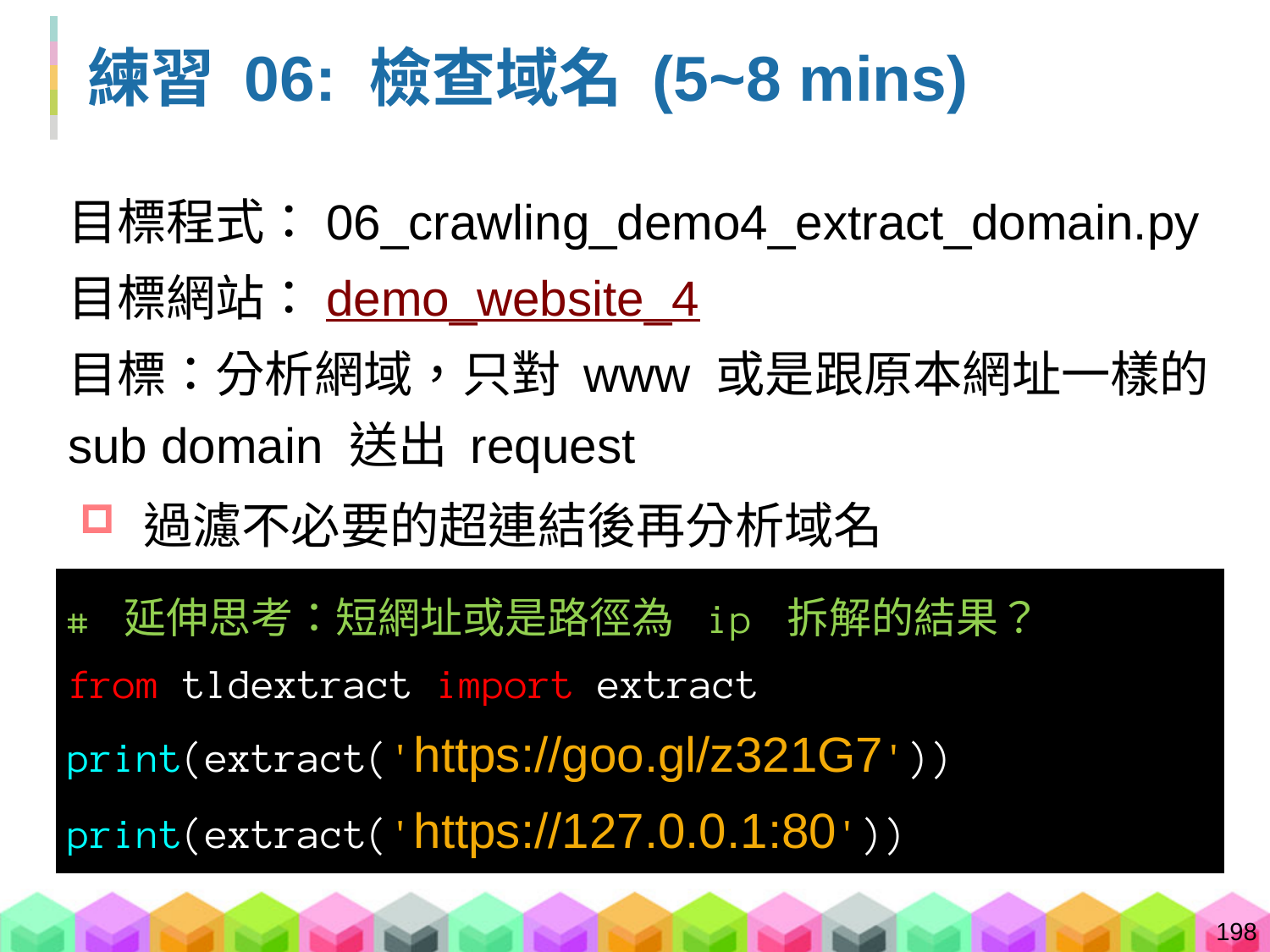

# 練習 06: 檢查域名 (5~8 mins)
目標程式：06_crawling_demo4_extract_domain.py
目標網站：demo_website_4
目標：分析網域，只對 www 或是跟原本網址一樣的 sub domain 送出 request
過濾不必要的超連結後再分析域名
# 延伸思考：短網址或是路徑為 ip 拆解的結果？
from tldextract import extract
print(extract('https://goo.gl/z321G7'))
print(extract('https://127.0.0.1:80'))
198